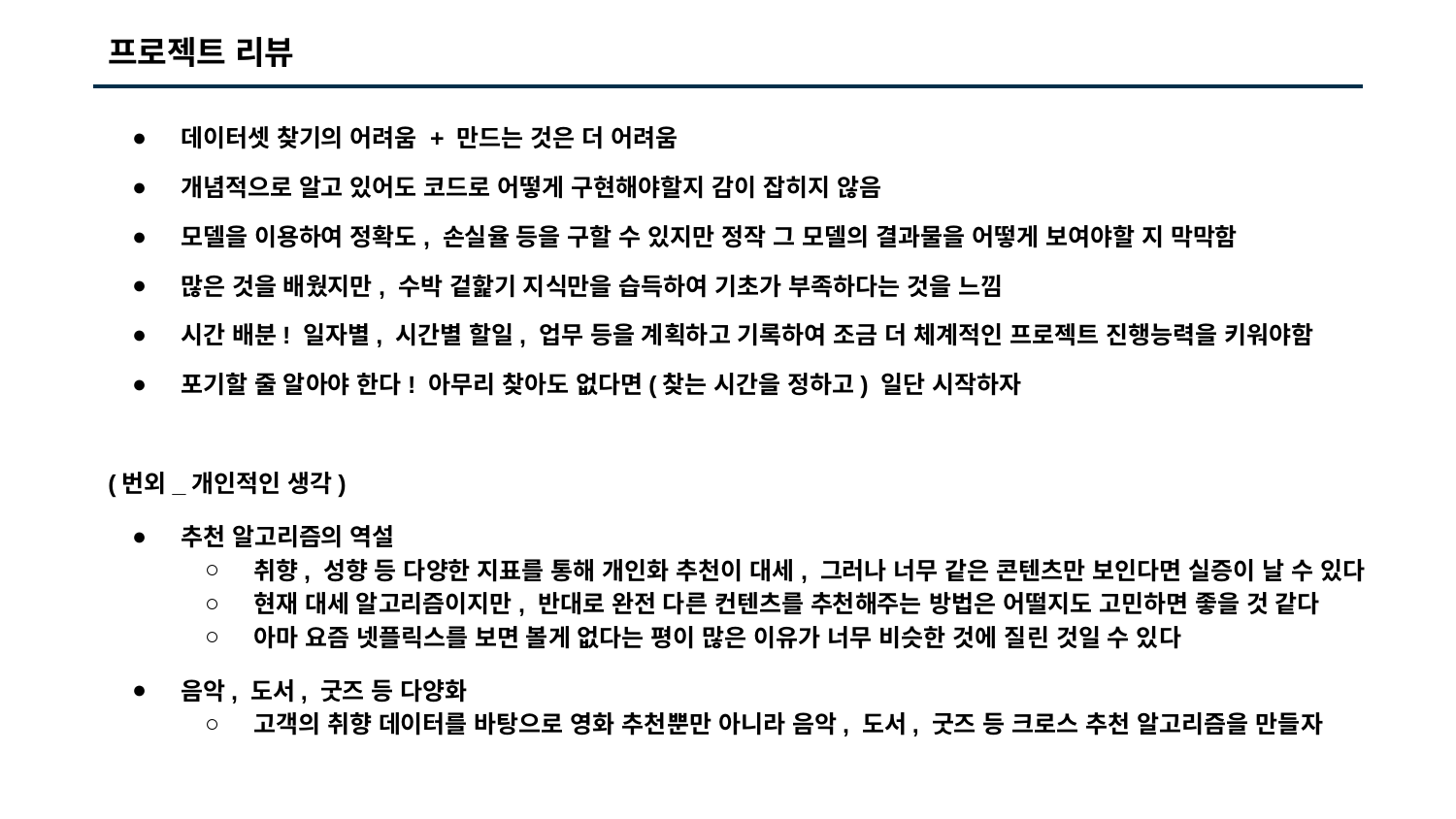

프로젝트 리뷰
데이터셋 찾기의 어려움 + 만드는 것은 더 어려움
개념적으로 알고 있어도 코드로 어떻게 구현해야할지 감이 잡히지 않음
모델을 이용하여 정확도, 손실율 등을 구할 수 있지만 정작 그 모델의 결과물을 어떻게 보여야할 지 막막함
많은 것을 배웠지만, 수박 겉핥기 지식만을 습득하여 기초가 부족하다는 것을 느낌
시간 배분! 일자별, 시간별 할일, 업무 등을 계획하고 기록하여 조금 더 체계적인 프로젝트 진행능력을 키워야함
포기할 줄 알아야 한다! 아무리 찾아도 없다면(찾는 시간을 정하고) 일단 시작하자

(번외_개인적인 생각)
추천 알고리즘의 역설
취향, 성향 등 다양한 지표를 통해 개인화 추천이 대세, 그러나 너무 같은 콘텐츠만 보인다면 실증이 날 수 있다
현재 대세 알고리즘이지만, 반대로 완전 다른 컨텐츠를 추천해주는 방법은 어떨지도 고민하면 좋을 것 같다
아마 요즘 넷플릭스를 보면 볼게 없다는 평이 많은 이유가 너무 비슷한 것에 질린 것일 수 있다
음악, 도서, 굿즈 등 다양화
고객의 취향 데이터를 바탕으로 영화 추천뿐만 아니라 음악, 도서, 굿즈 등 크로스 추천 알고리즘을 만들자